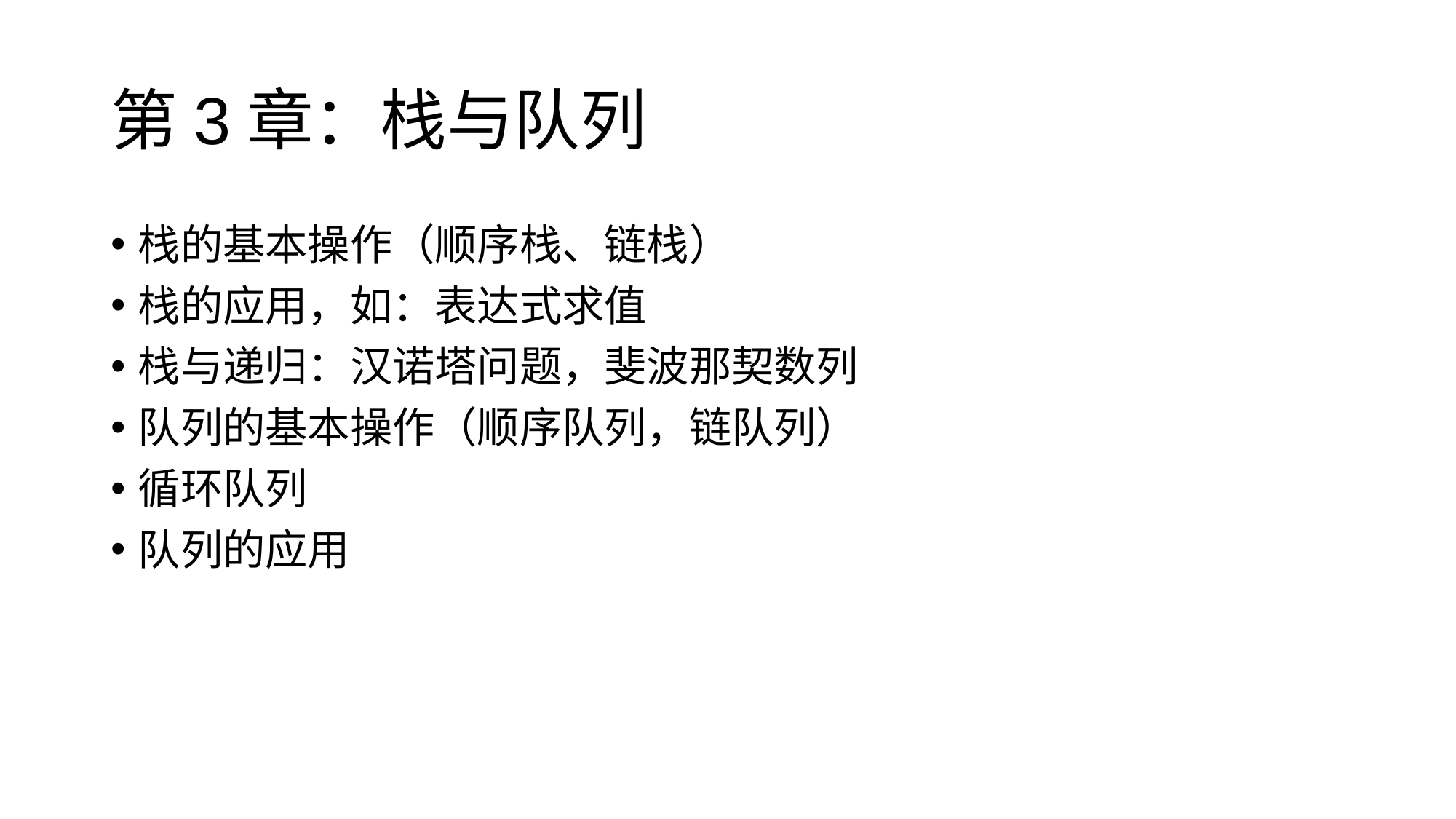

# 第3章：栈与队列
栈的基本操作（顺序栈、链栈）
栈的应用，如：表达式求值
栈与递归：汉诺塔问题，斐波那契数列
队列的基本操作（顺序队列，链队列）
循环队列
队列的应用